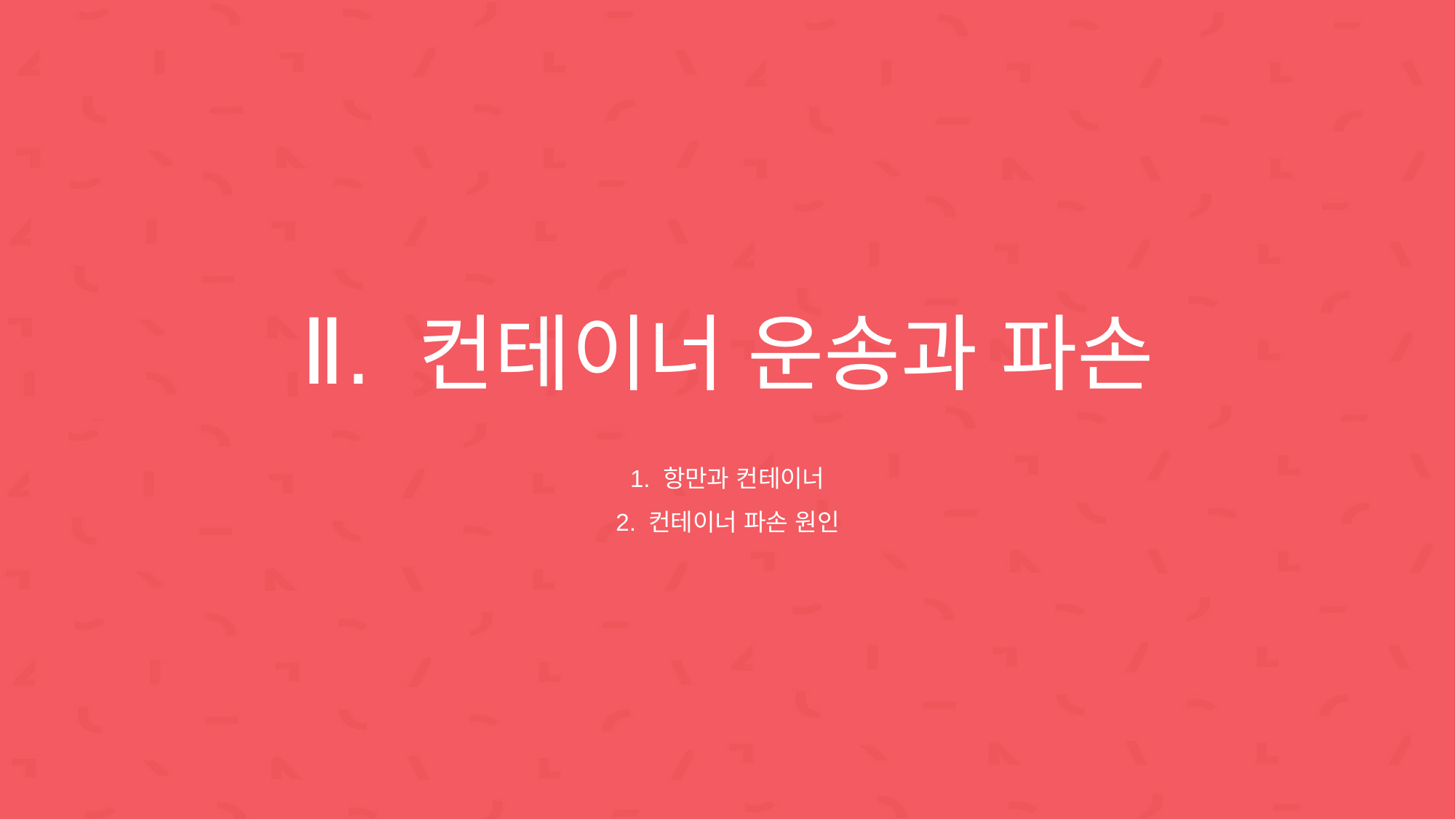

Ⅱ. 컨테이너 운송과 파손

1. 항만과 컨테이너
2. 컨테이너 파손 원인